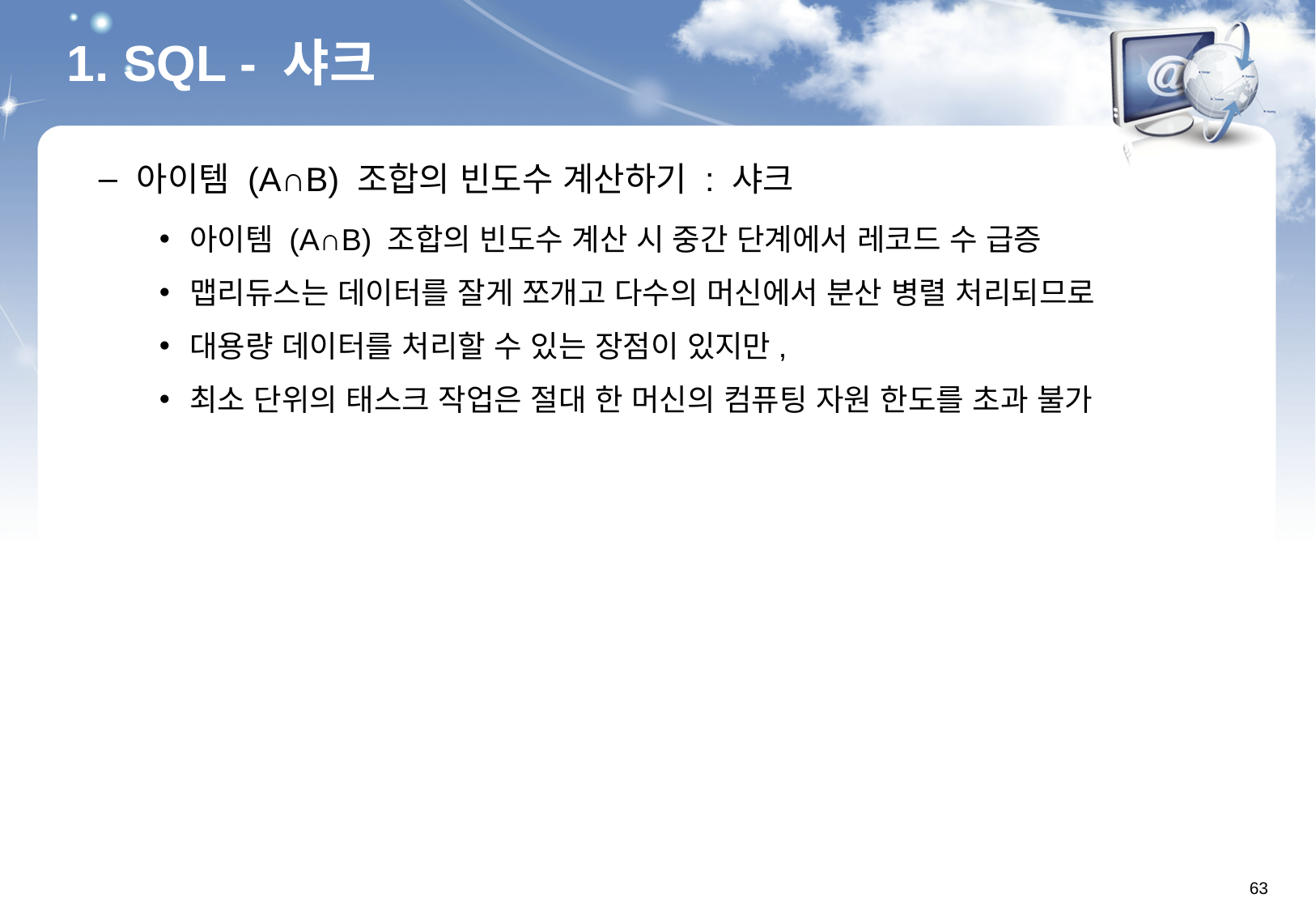

1. SQL - 샤크
아이템 (A∩B) 조합의 빈도수 계산하기 : 샤크
아이템 (A∩B) 조합의 빈도수 계산 시 중간 단계에서 레코드 수 급증
맵리듀스는 데이터를 잘게 쪼개고 다수의 머신에서 분산 병렬 처리되므로
대용량 데이터를 처리할 수 있는 장점이 있지만,
최소 단위의 태스크 작업은 절대 한 머신의 컴퓨팅 자원 한도를 초과 불가